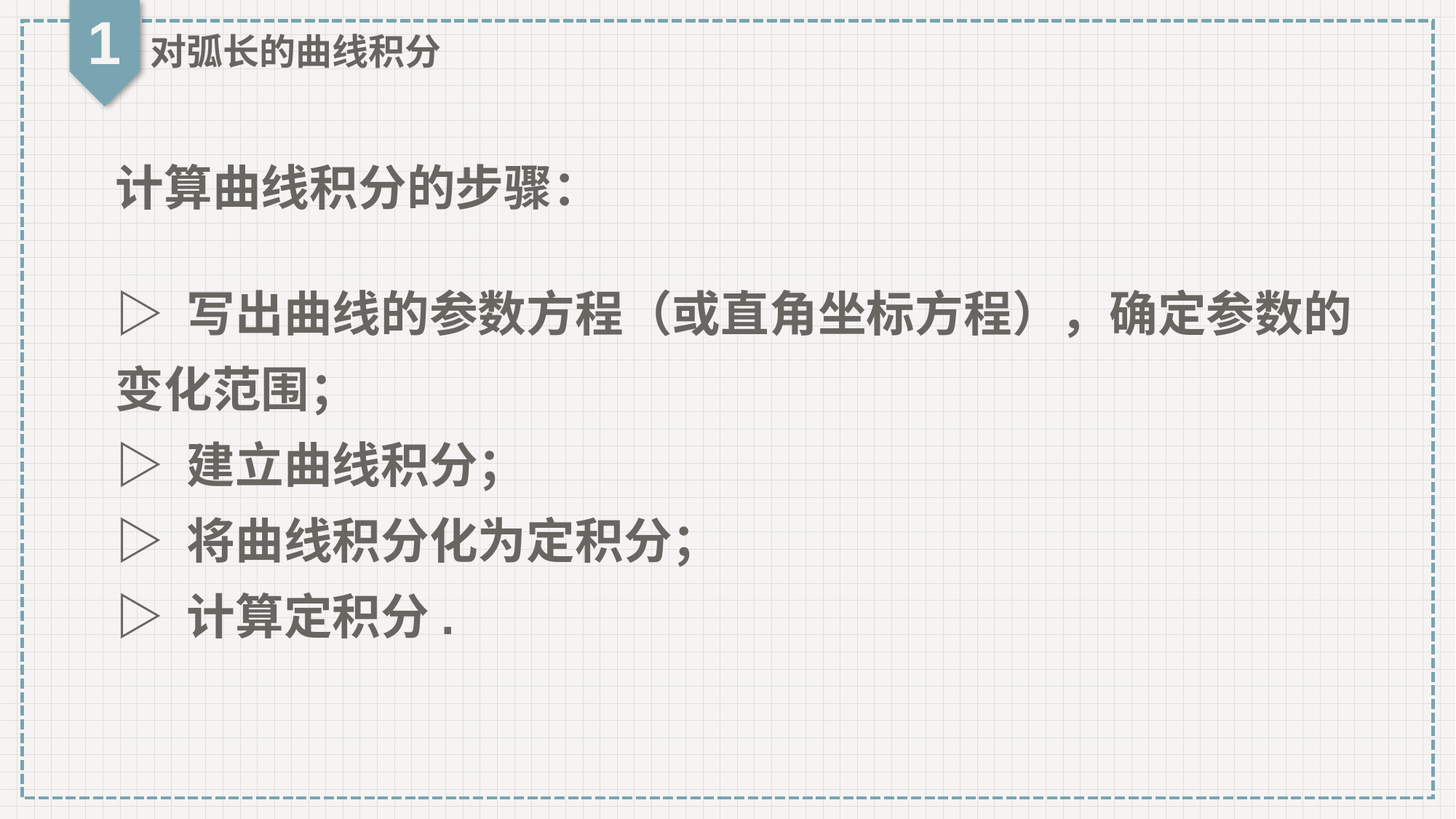

1
对弧长的曲线积分
计算曲线积分的步骤：
▷ 写出曲线的参数方程（或直角坐标方程），确定参数的变化范围；
▷ 建立曲线积分；
▷ 将曲线积分化为定积分；
▷ 计算定积分.